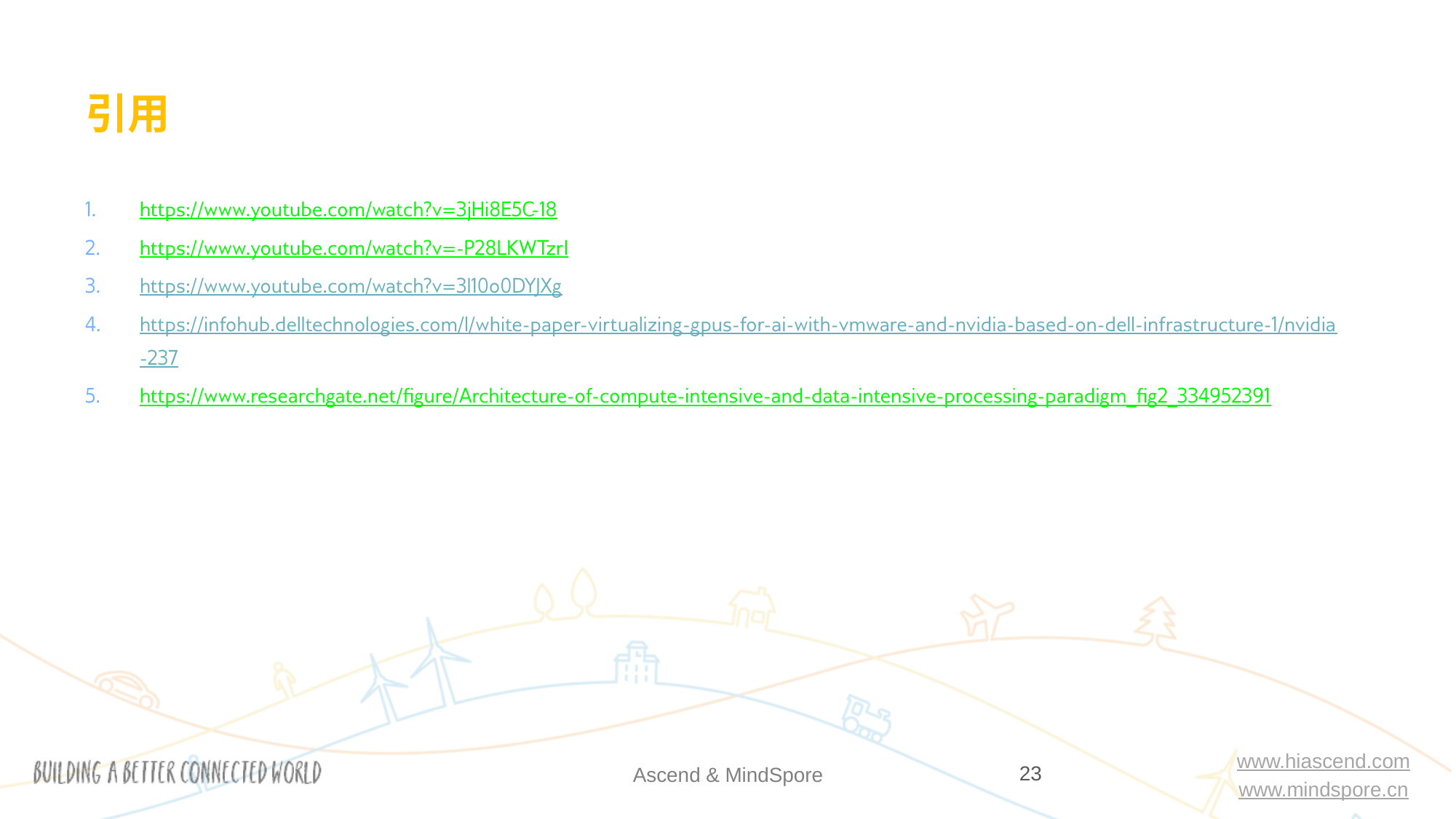

# 引用
https://www.youtube.com/watch?v=3jHi8E5C-18
https://www.youtube.com/watch?v=-P28LKWTzrI
https://www.youtube.com/watch?v=3l10o0DYJXg
https://infohub.delltechnologies.com/l/white-paper-virtualizing-gpus-for-ai-with-vmware-and-nvidia-based-on-dell-infrastructure-1/nvidia-237
https://www.researchgate.net/figure/Architecture-of-compute-intensive-and-data-intensive-processing-paradigm_fig2_334952391